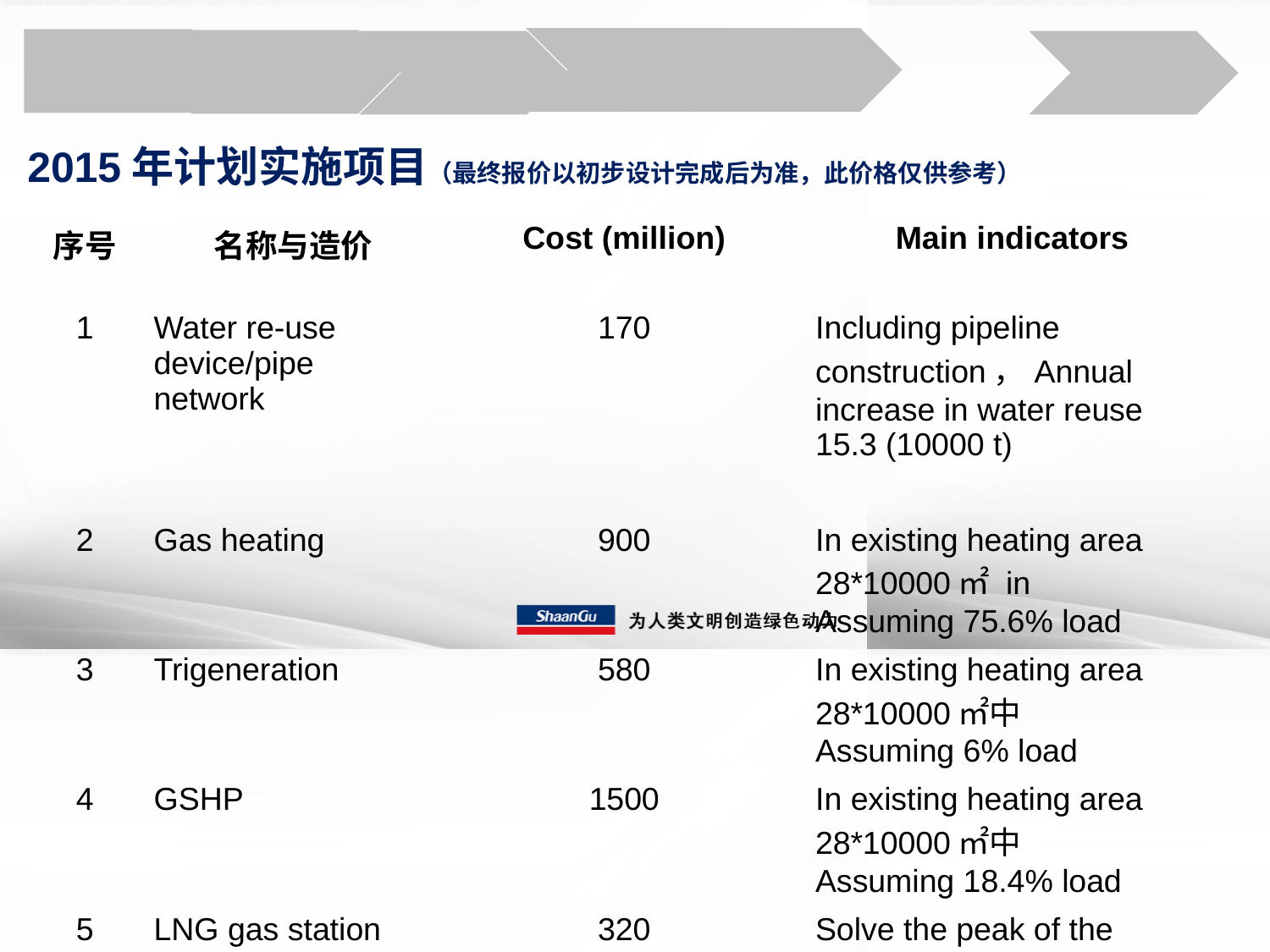

2015年计划实施项目（最终报价以初步设计完成后为准，此价格仅供参考）
| 序号 | 名称与造价 | Cost (million) | Main indicators |
| --- | --- | --- | --- |
| 1 | Water re-use device/pipe network | 170 | Including pipeline construction，Annual increase in water reuse 15.3 (10000 t) |
| 2 | Gas heating | 900 | In existing heating area 28\*10000㎡ in Assuming 75.6% load |
| 3 | Trigeneration | 580 | In existing heating area 28\*10000㎡中 Assuming 6% load |
| 4 | GSHP | 1500 | In existing heating area 28\*10000㎡中 Assuming 18.4% load |
| 5 | LNG gas station | 320 | Solve the peak of the normal production of municipal gas problem |
| Total |  | 3470 |  |